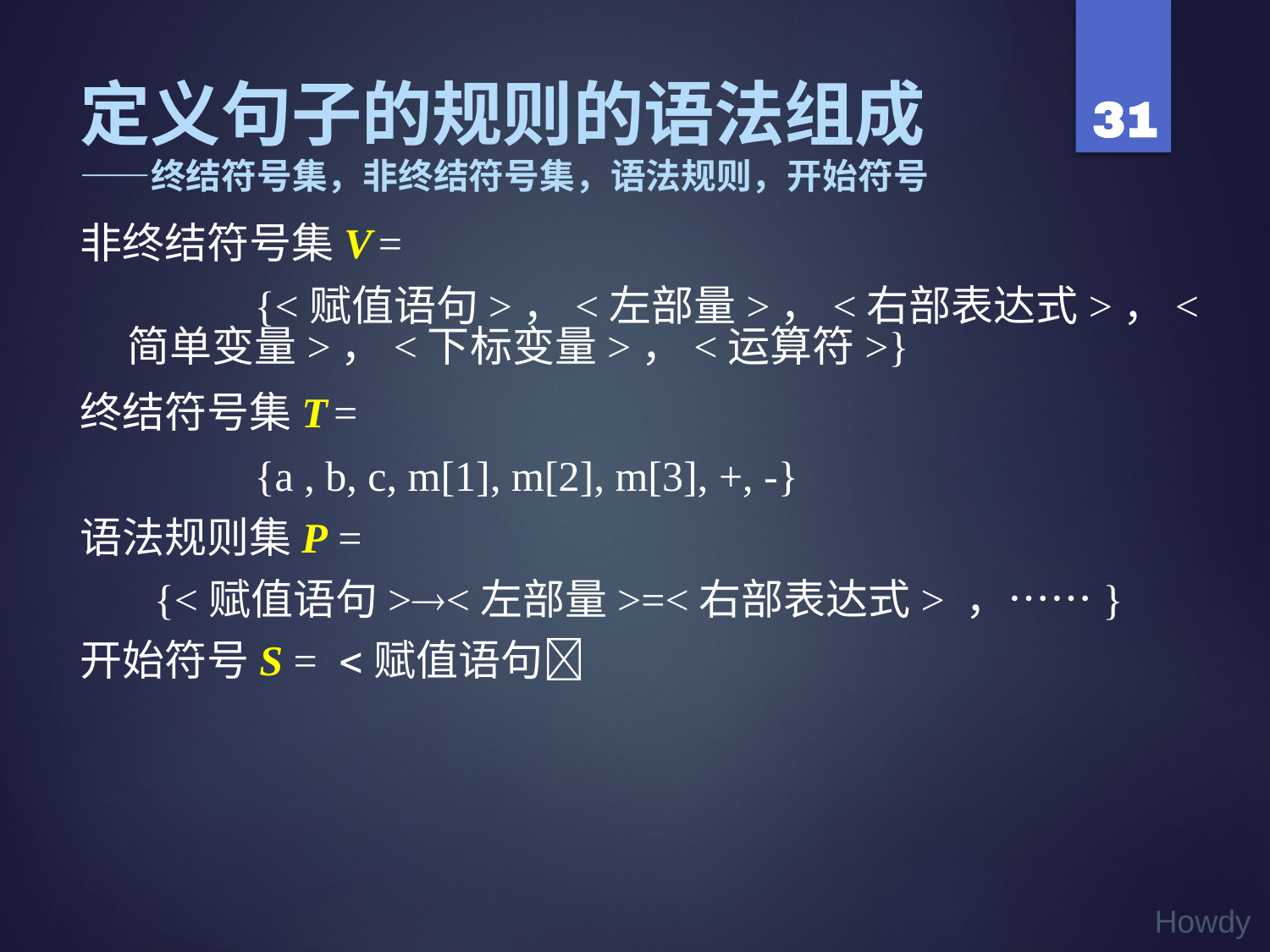

# 定义句子的规则的语法组成 ——终结符号集，非终结符号集，语法规则，开始符号
非终结符号集V =
		{<赋值语句>，<左部量>，<右部表达式>，<简单变量>，<下标变量>，<运算符>}
终结符号集T =
		{a , b, c, m[1], m[2], m[3], +, -}
语法规则集P =
       {<赋值语句>→<左部量>=<右部表达式> ，……}
开始符号S =  <赋值语句>